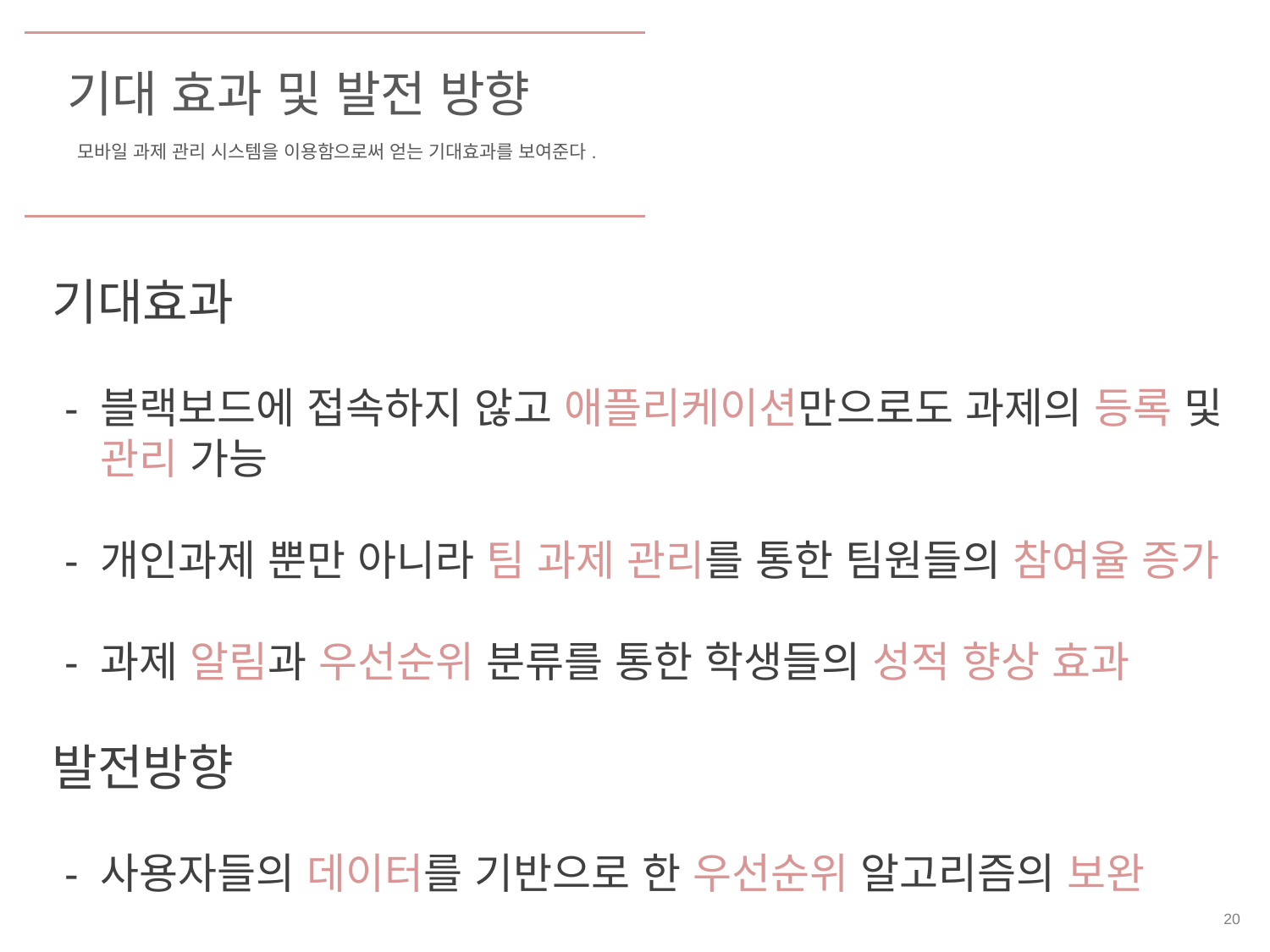

기대 효과 및 발전 방향
모바일 과제 관리 시스템을 이용함으로써 얻는 기대효과를 보여준다.
기대효과

 - 블랙보드에 접속하지 않고 애플리케이션만으로도 과제의 등록 및 관리 가능

 - 개인과제 뿐만 아니라 팀 과제 관리를 통한 팀원들의 참여율 증가

 - 과제 알림과 우선순위 분류를 통한 학생들의 성적 향상 효과

발전방향

 - 사용자들의 데이터를 기반으로 한 우선순위 알고리즘의 보완